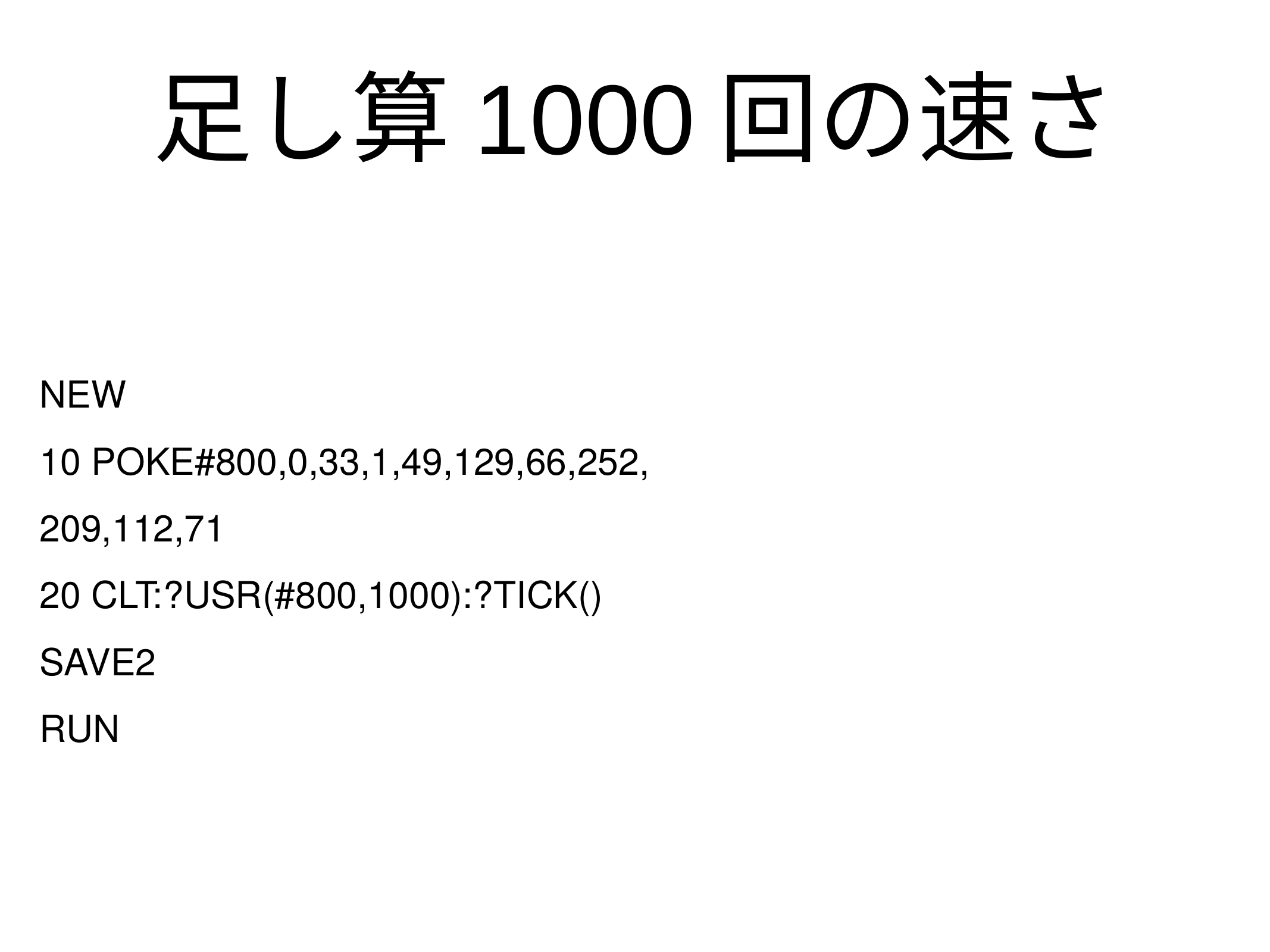

# 足し算1000回の速さ
NEW
10 POKE#800,0,33,1,49,129,66,252,
209,112,71
20 CLT:?USR(#800,1000):?TICK()
SAVE2
RUN